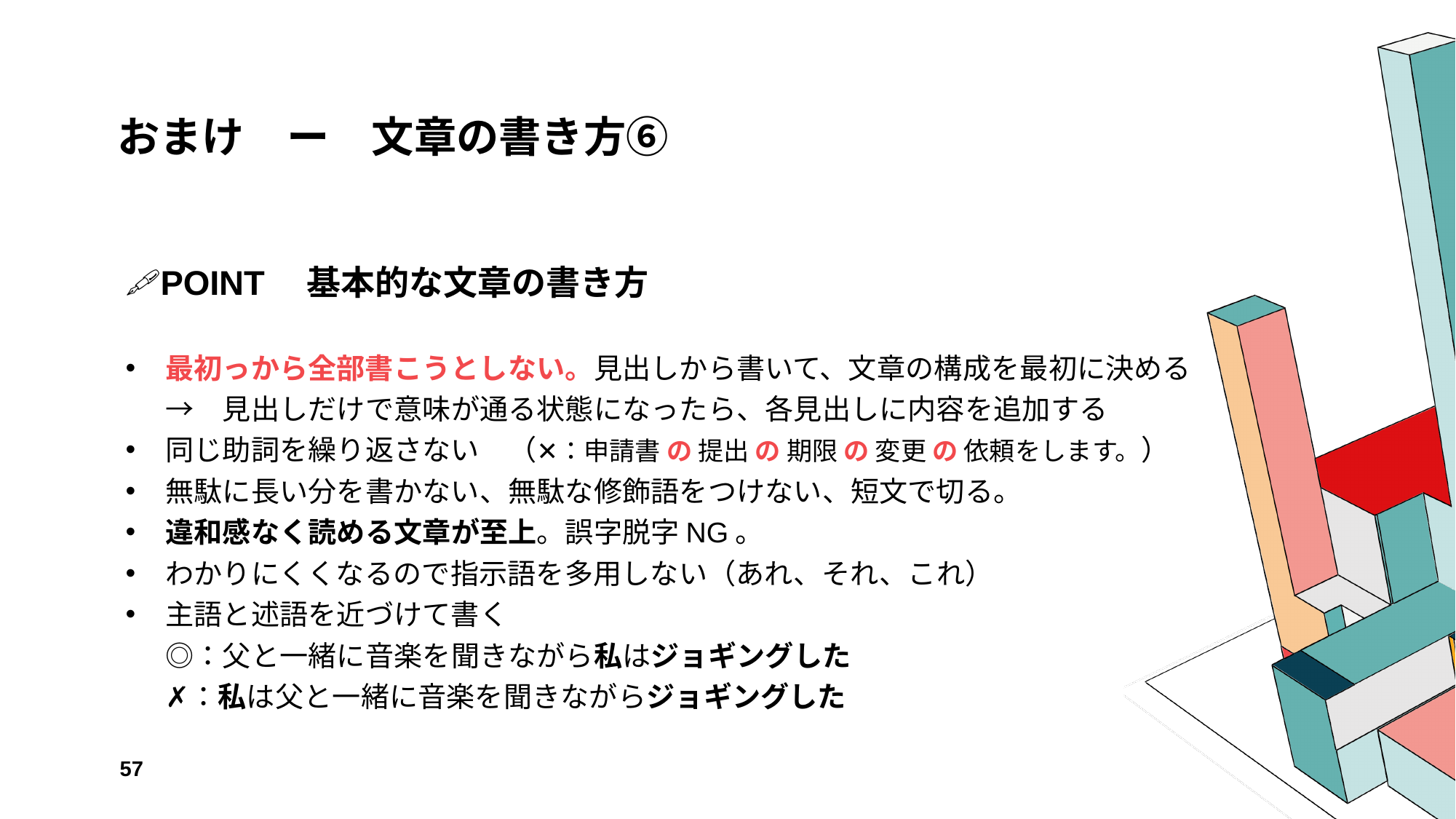

# おまけ　ー　文章の書き方⑥
🖋POINT　基本的な文章の書き方

最初っから全部書こうとしない。見出しから書いて、文章の構成を最初に決める
→　見出しだけで意味が通る状態になったら、各見出しに内容を追加する
同じ助詞を繰り返さない　（✕：申請書 の 提出 の 期限 の 変更 の 依頼をします。）
無駄に長い分を書かない、無駄な修飾語をつけない、短文で切る。
違和感なく読める文章が至上。誤字脱字NG。
わかりにくくなるので指示語を多用しない（あれ、それ、これ）
主語と述語を近づけて書く
◎：父と一緒に音楽を聞きながら私はジョギングした
✗：私は父と一緒に音楽を聞きながらジョギングした
57